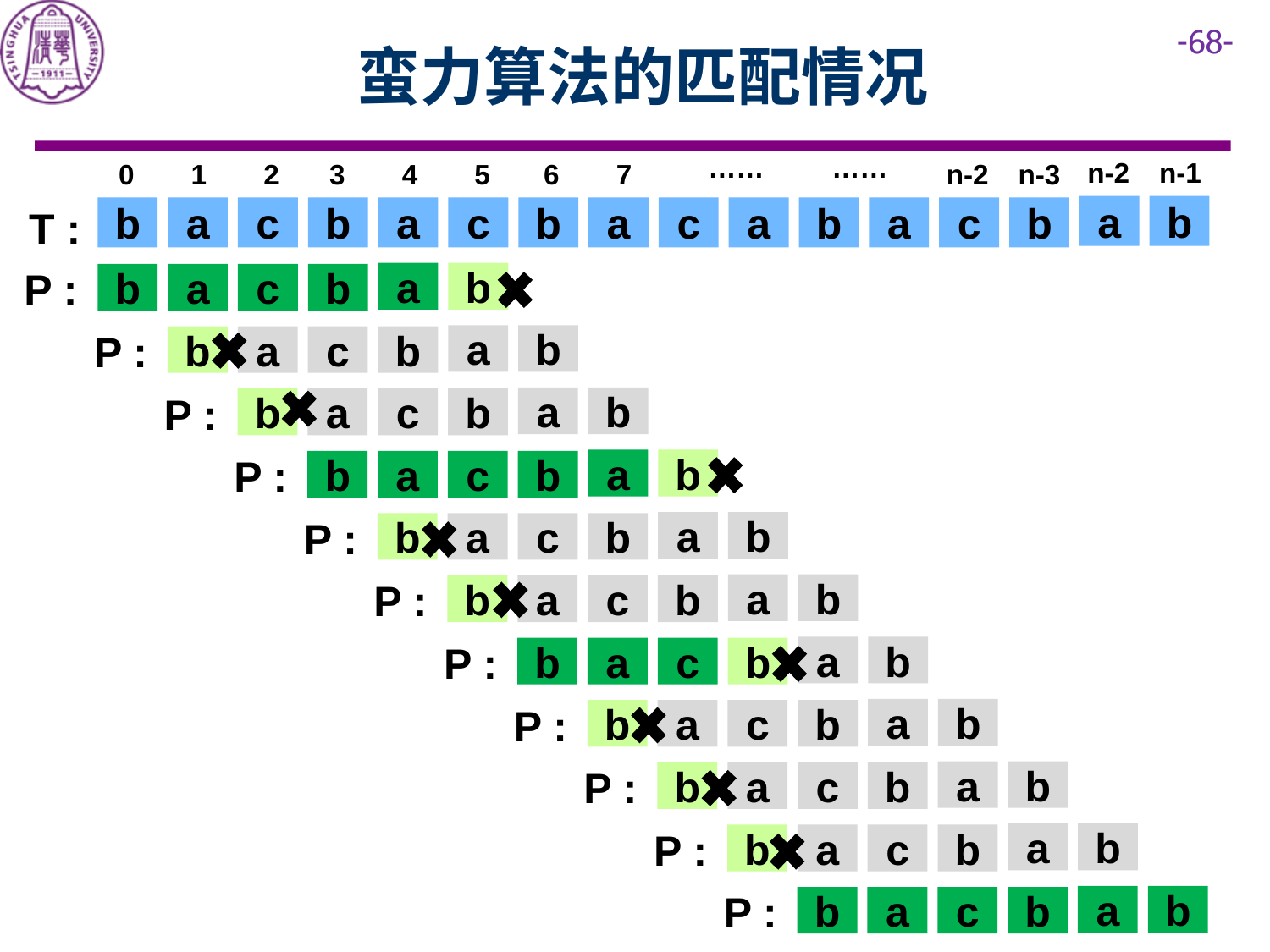

# 蛮力算法的匹配情况
……
……
n-2
n-1
0
1
2
3
4
5
6
7
n-2
n-3
T :
a
b
b
a
c
b
a
c
b
a
c
a
b
a
c
b

a
b
P :
b
a
c
b

a
b
P :
b
a
c
b

a
b
P :
b
a
c
b

a
b
P :
b
a
c
b
a
b

P :
b
a
c
b

a
b
P :
b
a
c
b
a
b

P :
b
a
c
b

a
b
P :
b
a
c
b

a
b
P :
b
a
c
b
a
b

P :
b
a
c
b
a
b
P :
b
a
c
b